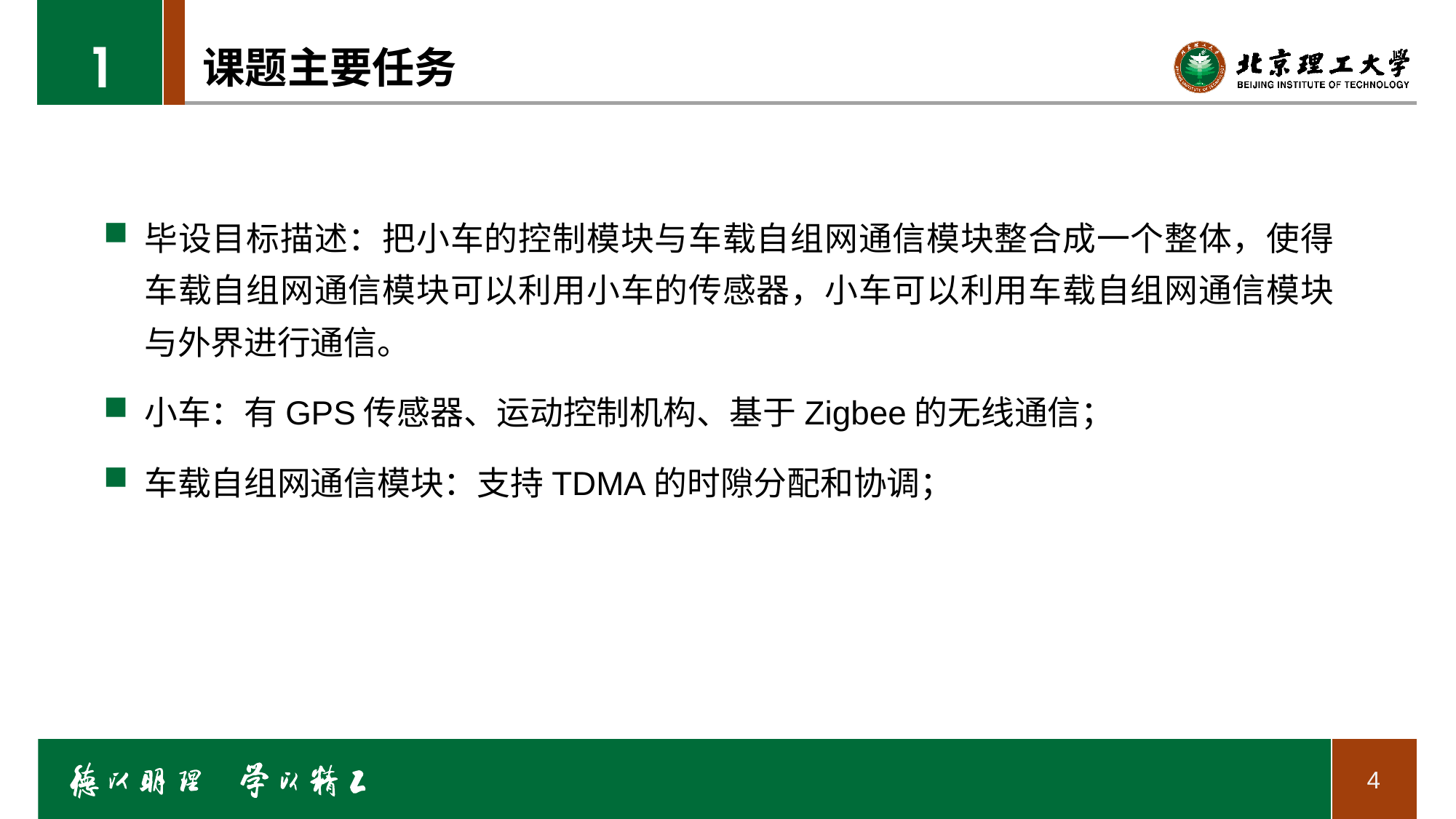

1
# 课题主要任务
毕设目标描述：把小车的控制模块与车载自组网通信模块整合成一个整体，使得车载自组网通信模块可以利用小车的传感器，小车可以利用车载自组网通信模块与外界进行通信。
小车：有GPS传感器、运动控制机构、基于Zigbee的无线通信；
车载自组网通信模块：支持TDMA的时隙分配和协调；